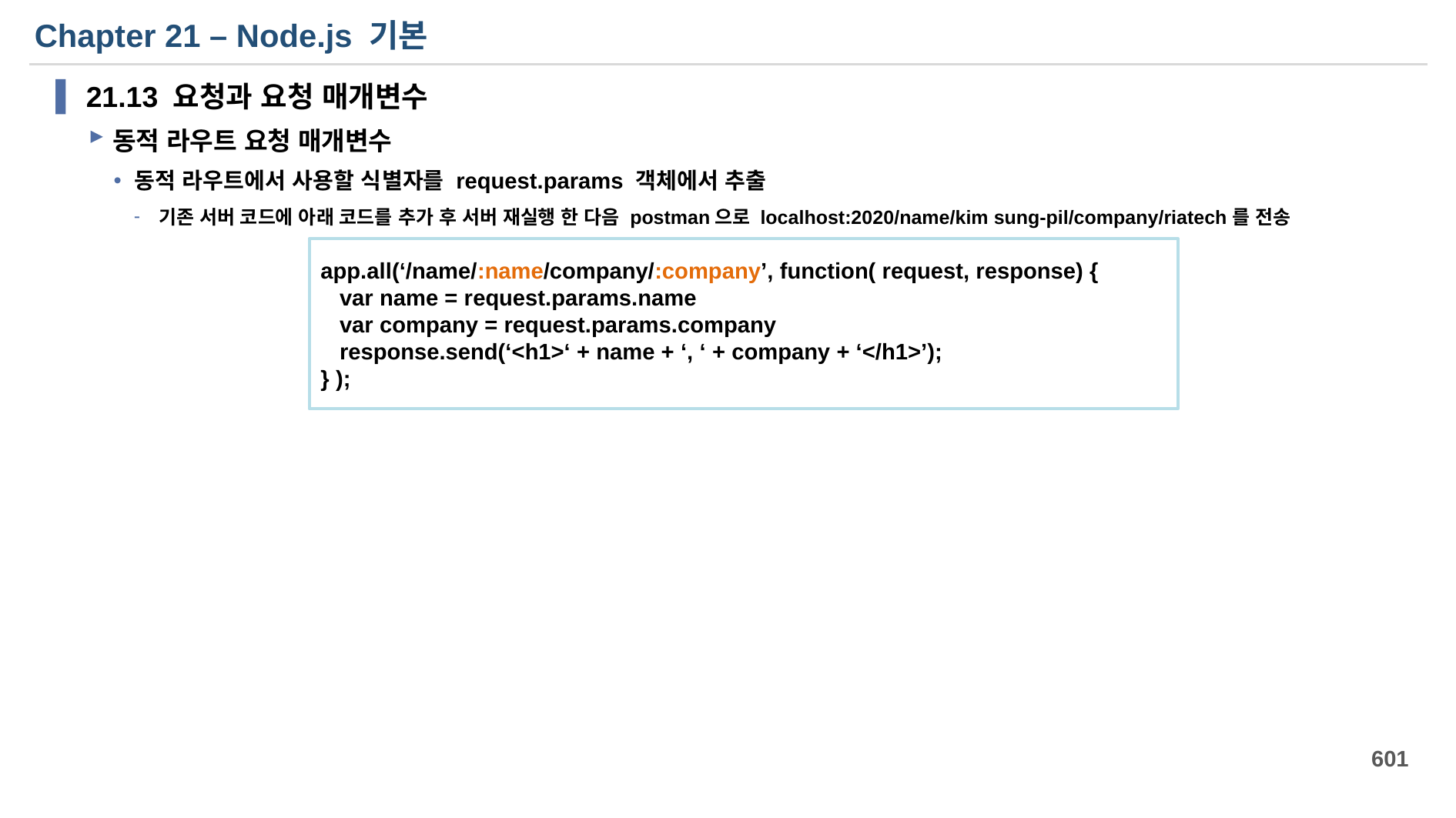

# Chapter 21 – Node.js 기본
21.13 요청과 요청 매개변수
동적 라우트 요청 매개변수
동적 라우트에서 사용할 식별자를 request.params 객체에서 추출
기존 서버 코드에 아래 코드를 추가 후 서버 재실행 한 다음 postman으로 localhost:2020/name/kim sung-pil/company/riatech를 전송

app.all(‘/name/:name/company/:company’, function( request, response) {
   var name = request.params.name
   var company = request.params.company
   response.send(‘<h1>‘ + name + ‘, ‘ + company + ‘</h1>’);
} );
601